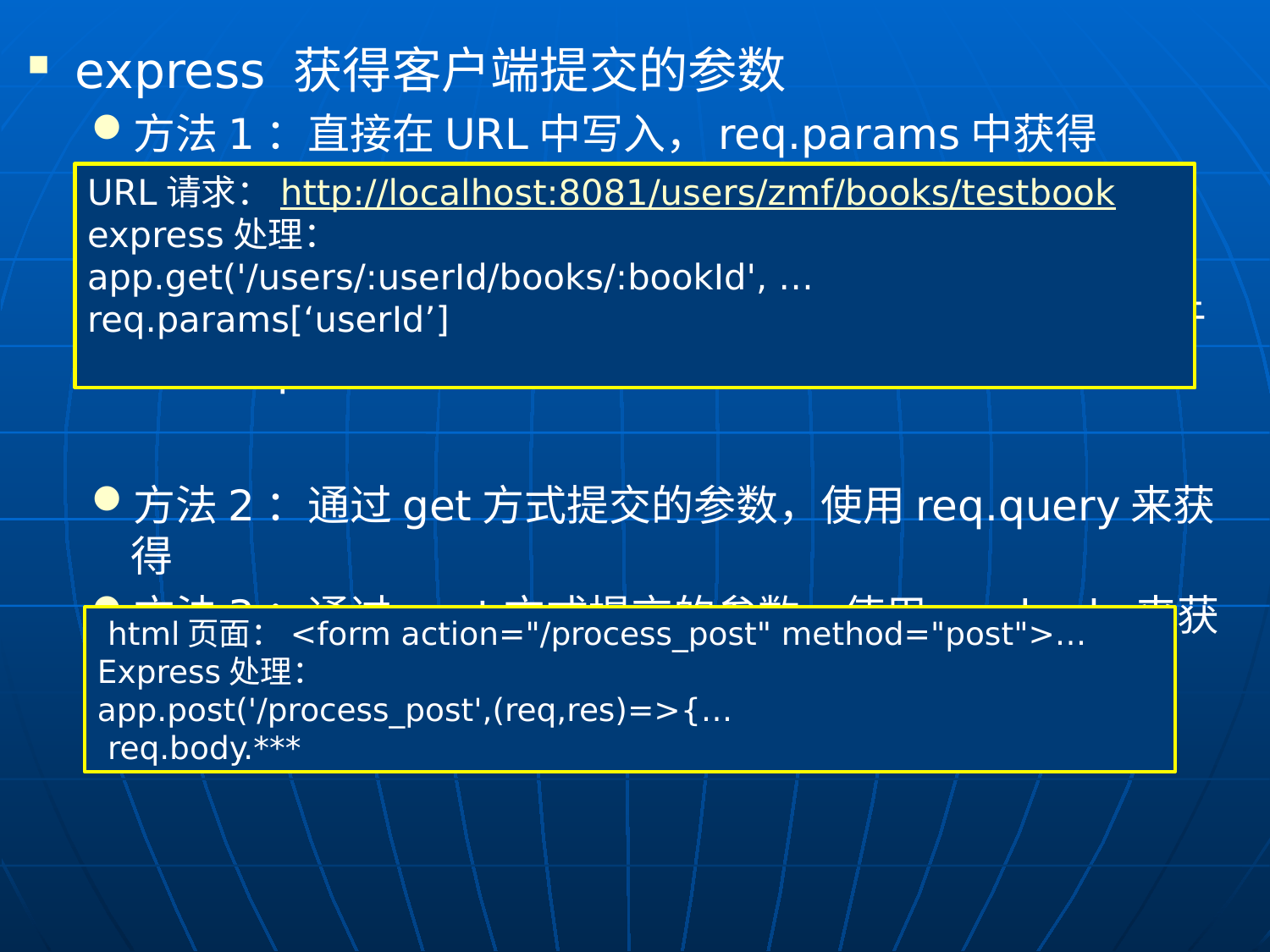

express 获得客户端提交的参数
方法1：直接在URL中写入，req.params中获得

中间件：一个函数，可以用于处理请求、响应对象和转发给处理函数来处理，express.static是一个中间件，用于托管Express应用中的静态文件。

方法2：通过get方式提交的参数，使用req.query来获得
方法3：通过post方式提交的参数，使用req.body来获得

URL请求：http://localhost:8081/users/zmf/books/testbook
express处理：
app.get('/users/:userId/books/:bookId', …
req.params[‘userId’]

express.static(root,[options])
 html页面：<form action="/process_post" method="post">…
Express处理：
app.post('/process_post',(req,res)=>{…
 req.body.***
app.use("/",express.static('public'))